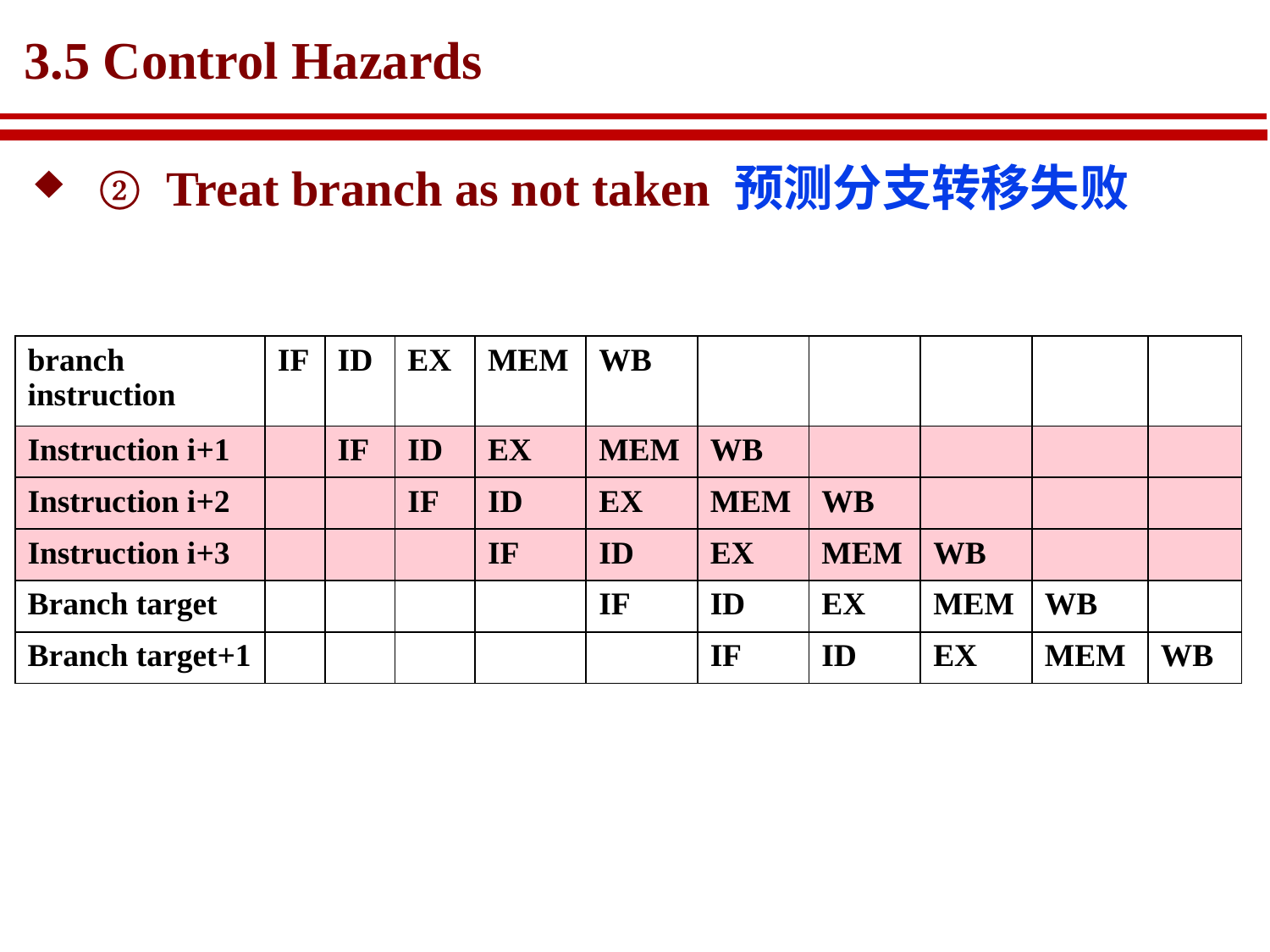

# 3.5 Control Hazards
②  Treat branch as not taken 预测分支转移失败
| branch instruction | IF | ID | EX | MEM | WB |  |  |  |  |  |
| --- | --- | --- | --- | --- | --- | --- | --- | --- | --- | --- |
| Instruction i+1 |  | IF | ID | EX | MEM | WB |  |  |  |  |
| Instruction i+2 |  |  | IF | ID | EX | MEM | WB |  |  |  |
| Instruction i+3 |  |  |  | IF | ID | EX | MEM | WB |  |  |
| Branch target |  |  |  |  | IF | ID | EX | MEM | WB |  |
| Branch target+1 |  |  |  |  |  | IF | ID | EX | MEM | WB |